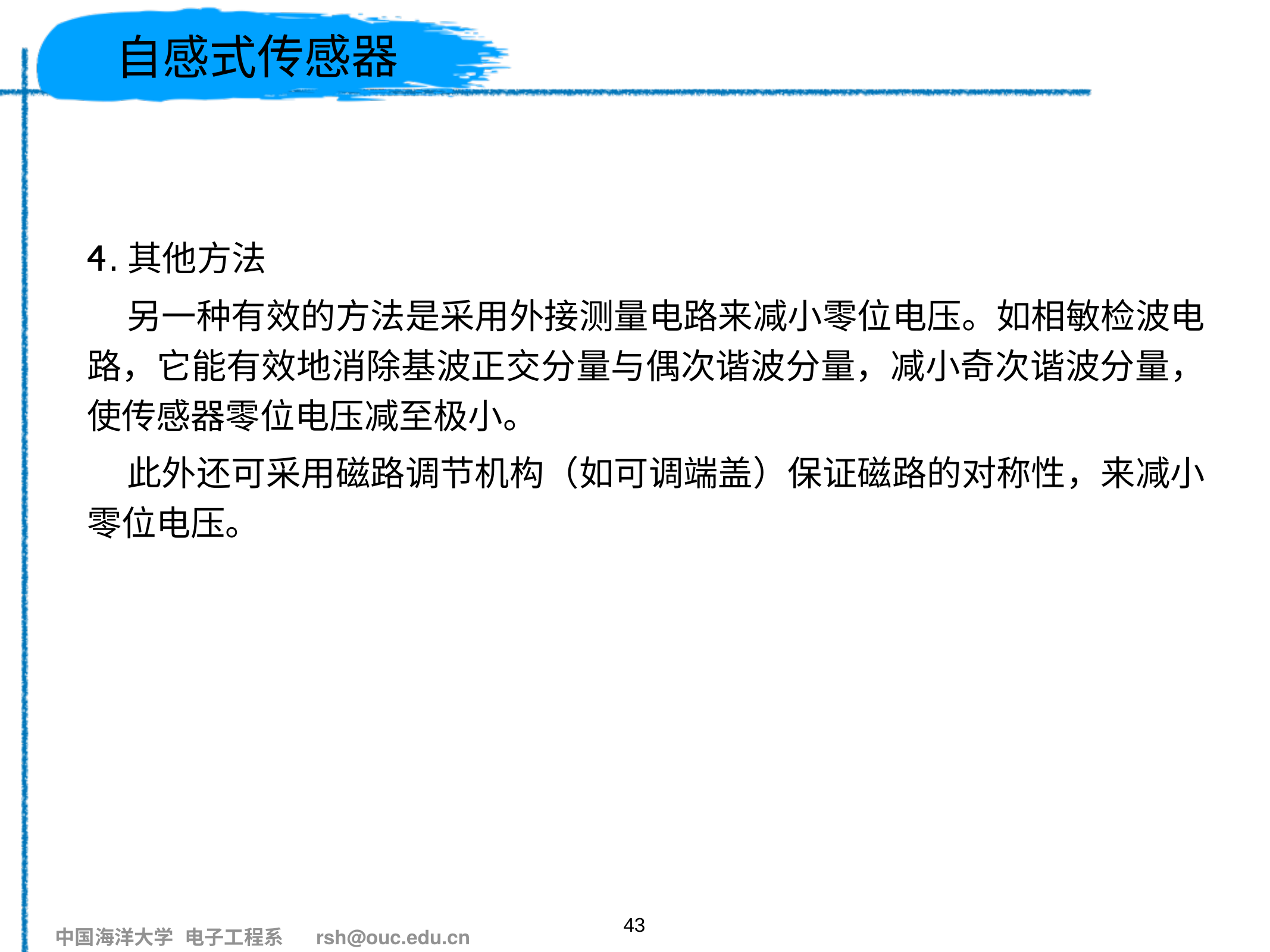

# 自感式传感器
4.其他方法
    另一种有效的方法是采用外接测量电路来减小零位电压。如相敏检波电路，它能有效地消除基波正交分量与偶次谐波分量，减小奇次谐波分量，使传感器零位电压减至极小。
    此外还可采用磁路调节机构（如可调端盖）保证磁路的对称性，来减小零位电压。
43